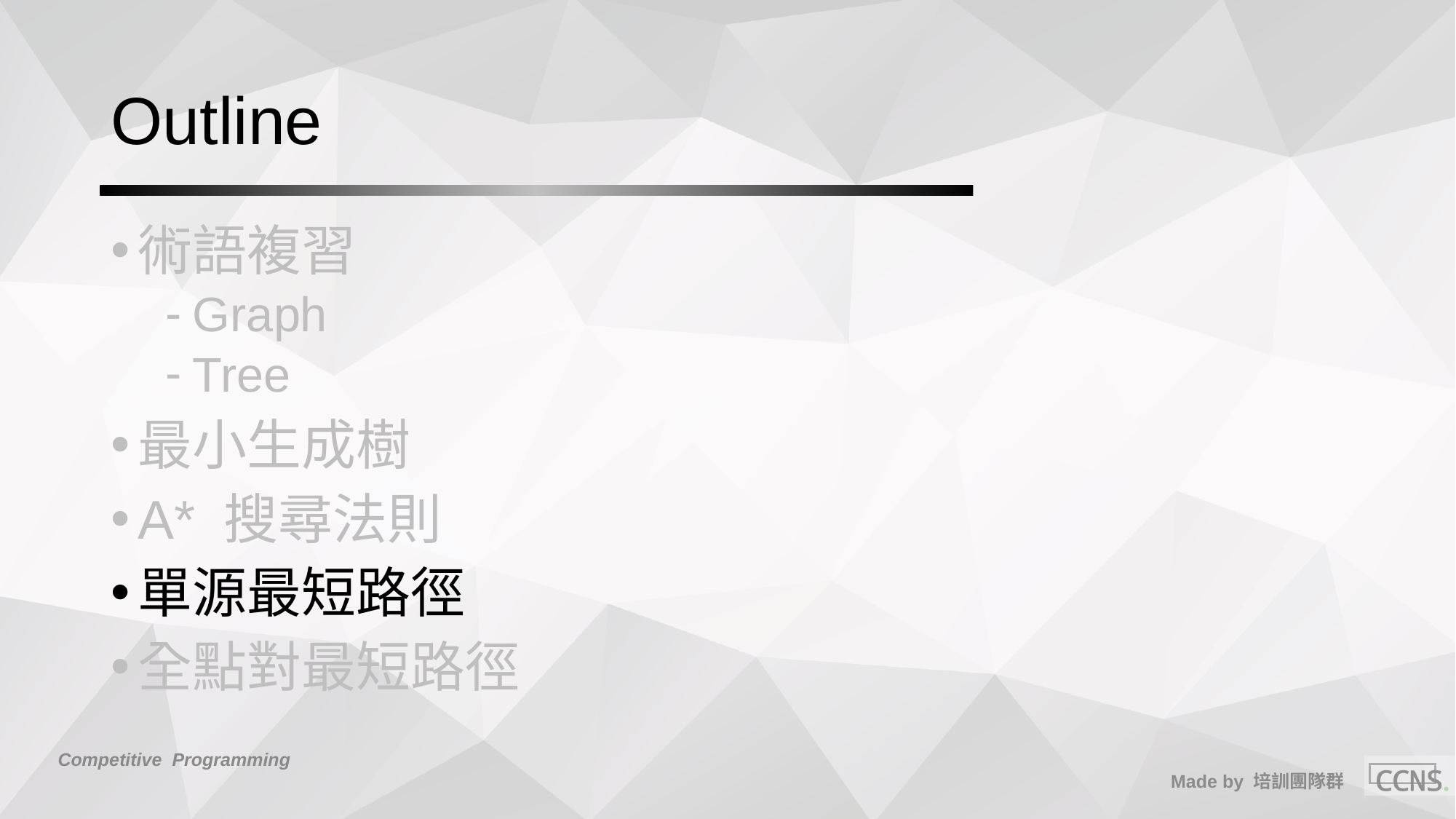

# Outline
術語複習
Graph
Tree
最小生成樹
A* 搜尋法則
單源最短路徑
全點對最短路徑